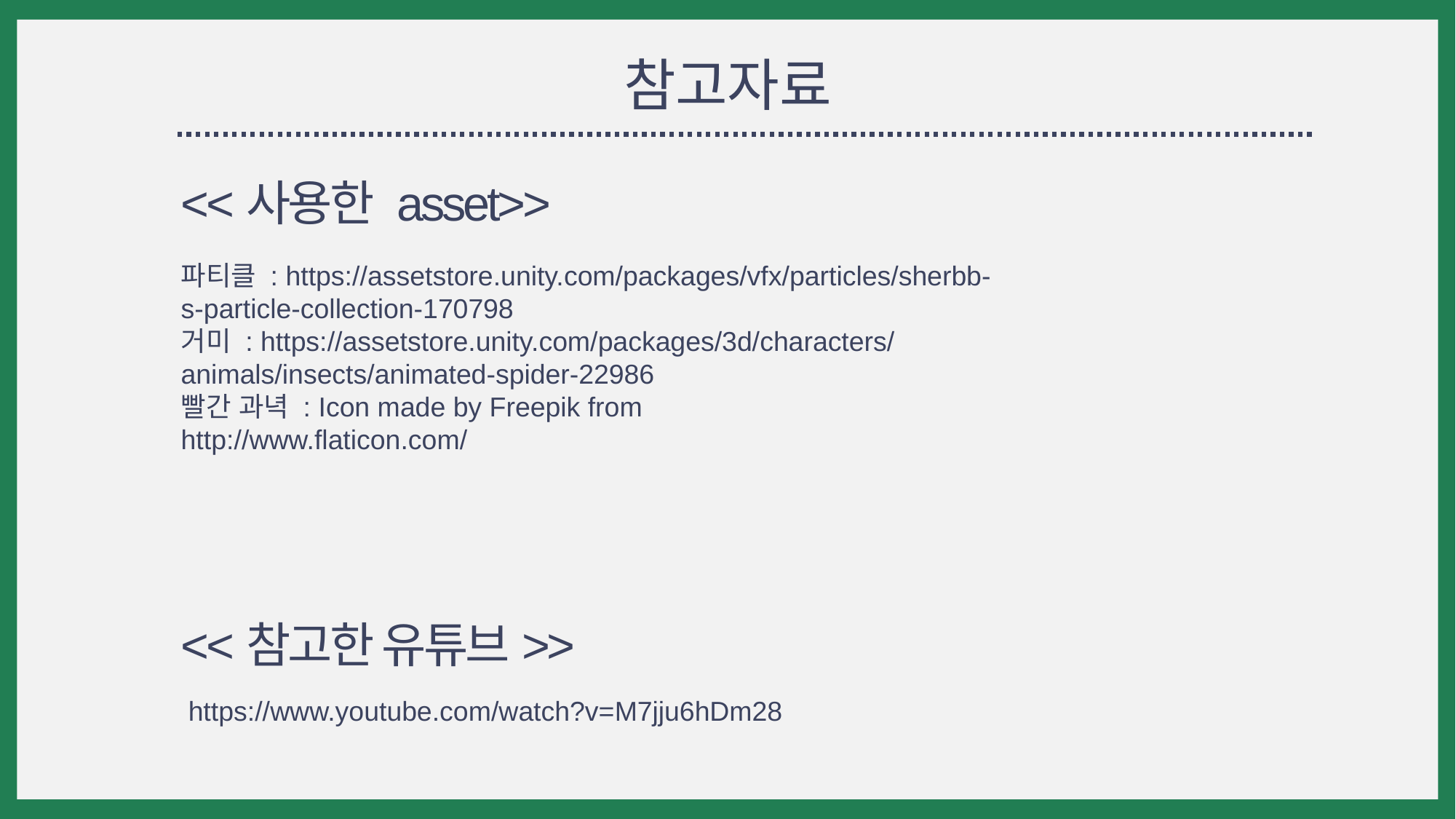

참고자료
<<사용한 asset>>
파티클 : https://assetstore.unity.com/packages/vfx/particles/sherbb-s-particle-collection-170798
거미 : https://assetstore.unity.com/packages/3d/characters/animals/insects/animated-spider-22986
빨간 과녁 : Icon made by Freepik from
http://www.flaticon.com/
<<참고한 유튜브>>
https://www.youtube.com/watch?v=M7jju6hDm28